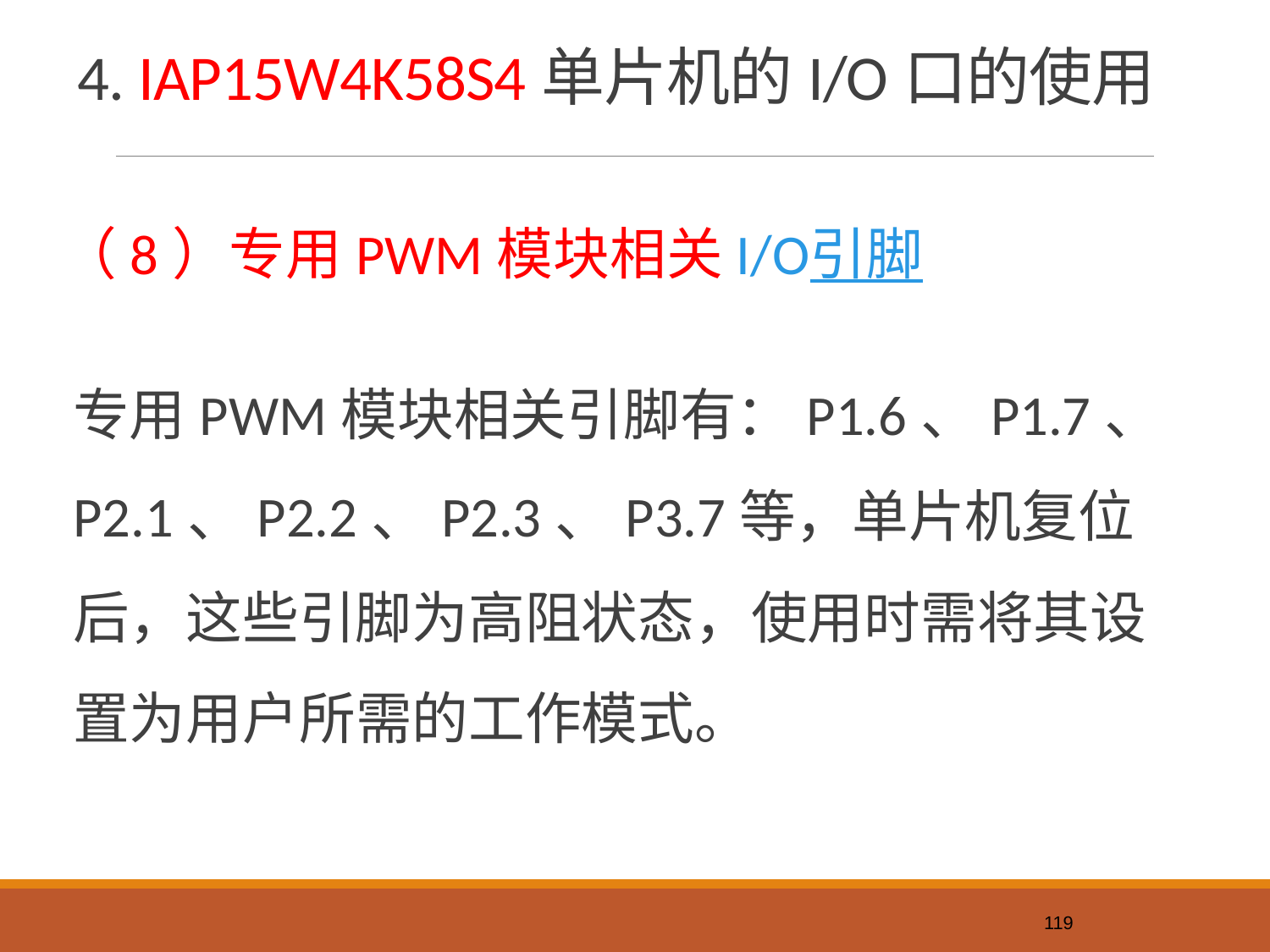

# 4. IAP15W4K58S4单片机的I/O口的使用
（8）专用PWM模块相关I/O引脚
专用PWM模块相关引脚有：P1.6、P1.7、P2.1、P2.2、P2.3、P3.7等，单片机复位后，这些引脚为高阻状态，使用时需将其设置为用户所需的工作模式。
119